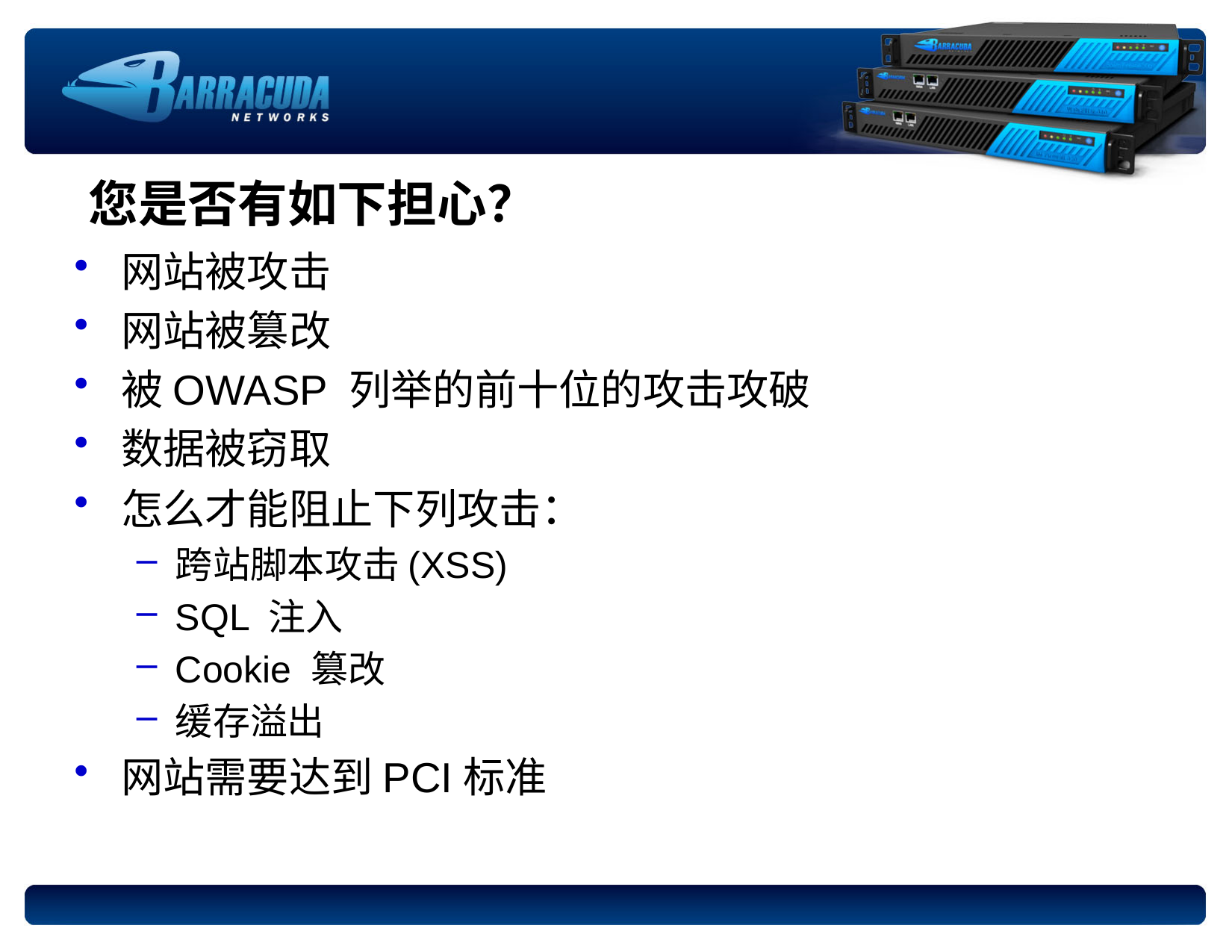

# 您是否有如下担心？
网站被攻击
网站被篡改
被OWASP 列举的前十位的攻击攻破
数据被窃取
怎么才能阻止下列攻击：
跨站脚本攻击(XSS)
SQL 注入
Cookie 篡改
缓存溢出
网站需要达到PCI标准